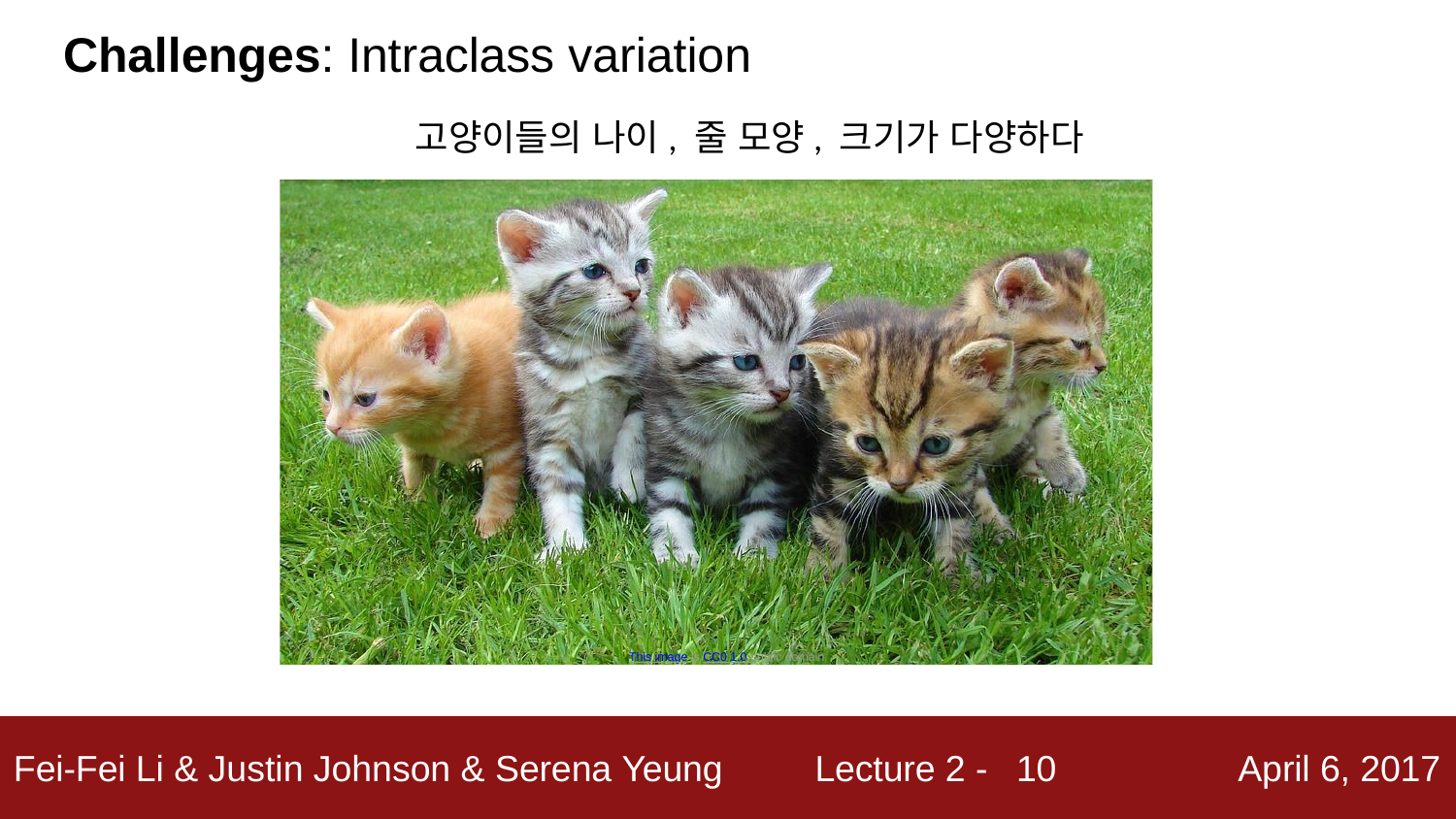

# Challenges: Intraclass variation
고양이들의 나이, 줄 모양, 크기가 다양하다

This image is CC0 1.0 public domain
10
Fei-Fei Li & Justin Johnson & Serena Yeung
Lecture 2 -
April 6, 2017